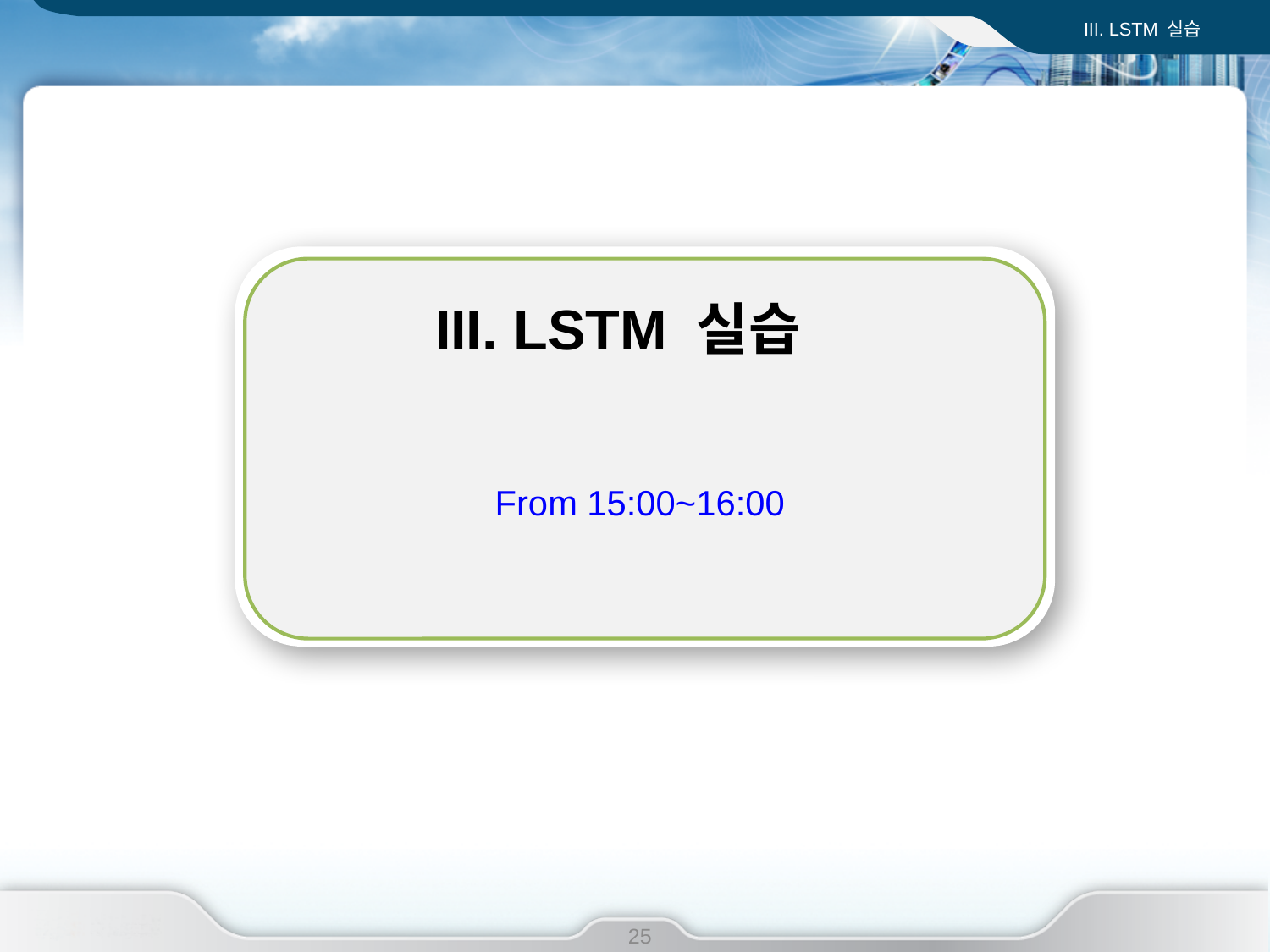

III. LSTM 실습

III. LSTM 실습
I. 사업 개요
From 15:00~16:00
25